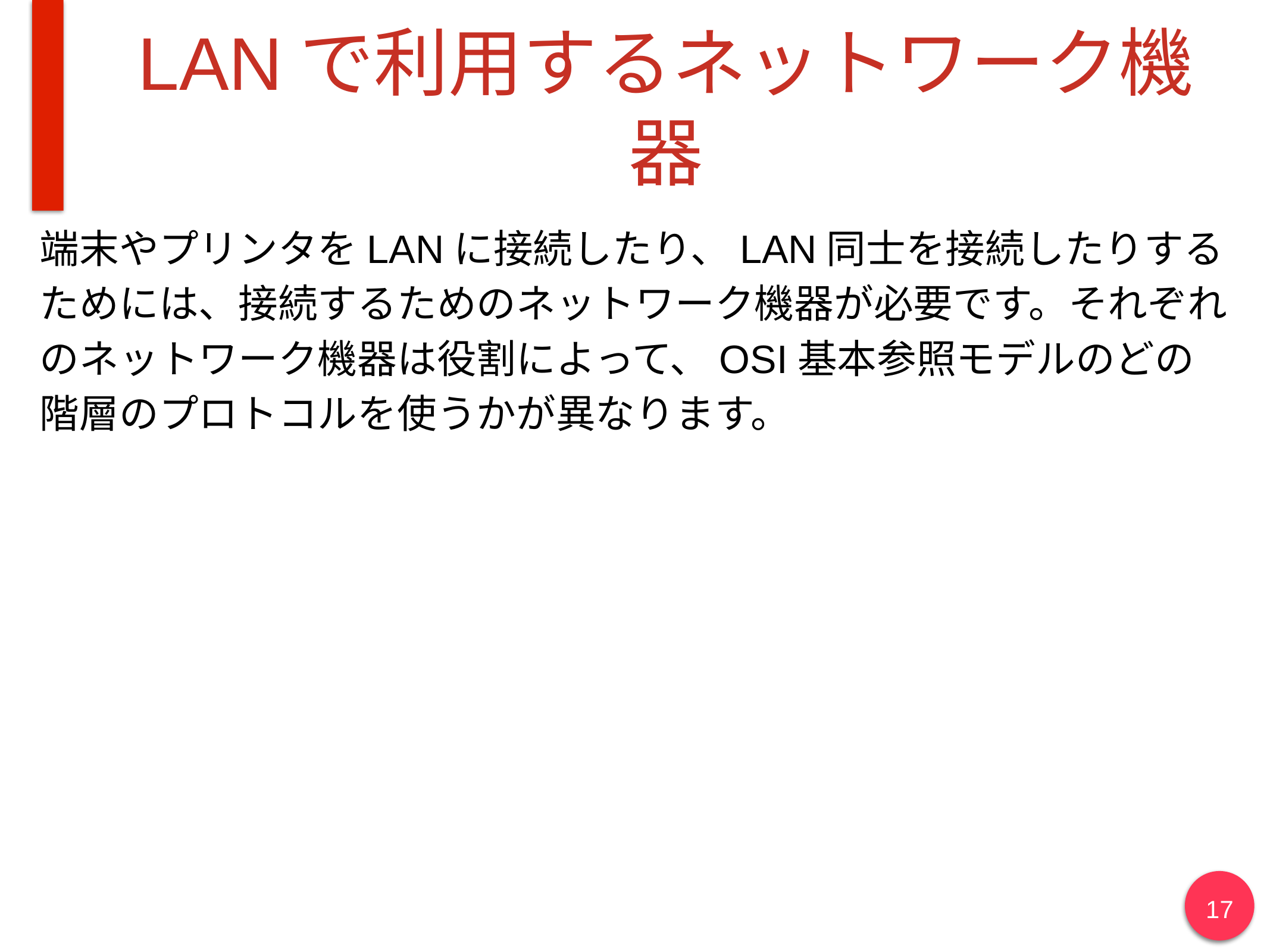

# LANで利用するネットワーク機器
端末やプリンタをLANに接続したり、LAN同士を接続したりする
ためには、接続するためのネットワーク機器が必要です。それぞれのネットワーク機器は役割によって、OSI基本参照モデルのどの
階層のプロトコルを使うかが異なります。
17